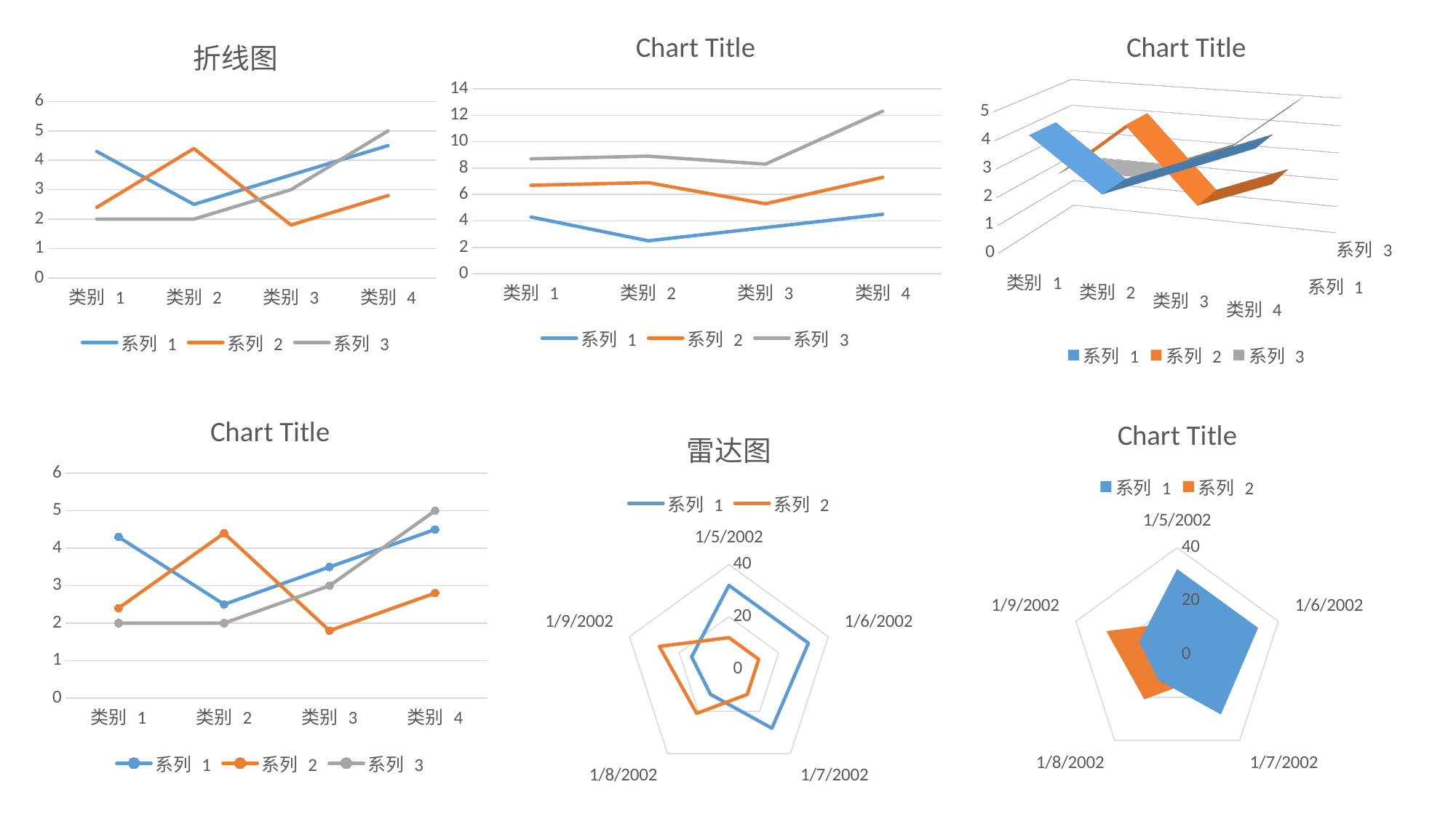

[unsupported chart]

### Chart: 折线图

| Category | 系列 1 | 系列 2 | 系列 3 |
|---|---|---|---|
| 类别 1 | 4.3 | 2.4 | 2.0 |
| 类别 2 | 2.5 | 4.4 | 2.0 |
| 类别 3 | 3.5 | 1.8 | 3.0 |
| 类别 4 | 4.5 | 2.8 | 5.0 |

### Chart:

| Category | 系列 1 | 系列 2 | 系列 3 |
|---|---|---|---|
| 类别 1 | 4.3 | 2.4 | 2.0 |
| 类别 2 | 2.5 | 4.4 | 2.0 |
| 类别 3 | 3.5 | 1.8 | 3.0 |
| 类别 4 | 4.5 | 2.8 | 5.0 |

### Chart:

| Category | 系列 1 | 系列 2 | 系列 3 |
|---|---|---|---|
| 类别 1 | 4.3 | 2.4 | 2.0 |
| 类别 2 | 2.5 | 4.4 | 2.0 |
| 类别 3 | 3.5 | 1.8 | 3.0 |
| 类别 4 | 4.5 | 2.8 | 5.0 |

### Chart:

| Category | 系列 1 | 系列 2 |
|---|---|---|
| 37261 | 32.0 | 12.0 |
| 37262 | 32.0 | 12.0 |
| 37263 | 28.0 | 12.0 |
| 37264 | 12.0 | 21.0 |
| 37265 | 15.0 | 28.0 |

### Chart: 雷达图

| Category | 系列 1 | 系列 2 |
|---|---|---|
| 37261 | 32.0 | 12.0 |
| 37262 | 32.0 | 12.0 |
| 37263 | 28.0 | 12.0 |
| 37264 | 12.0 | 21.0 |
| 37265 | 15.0 | 28.0 |